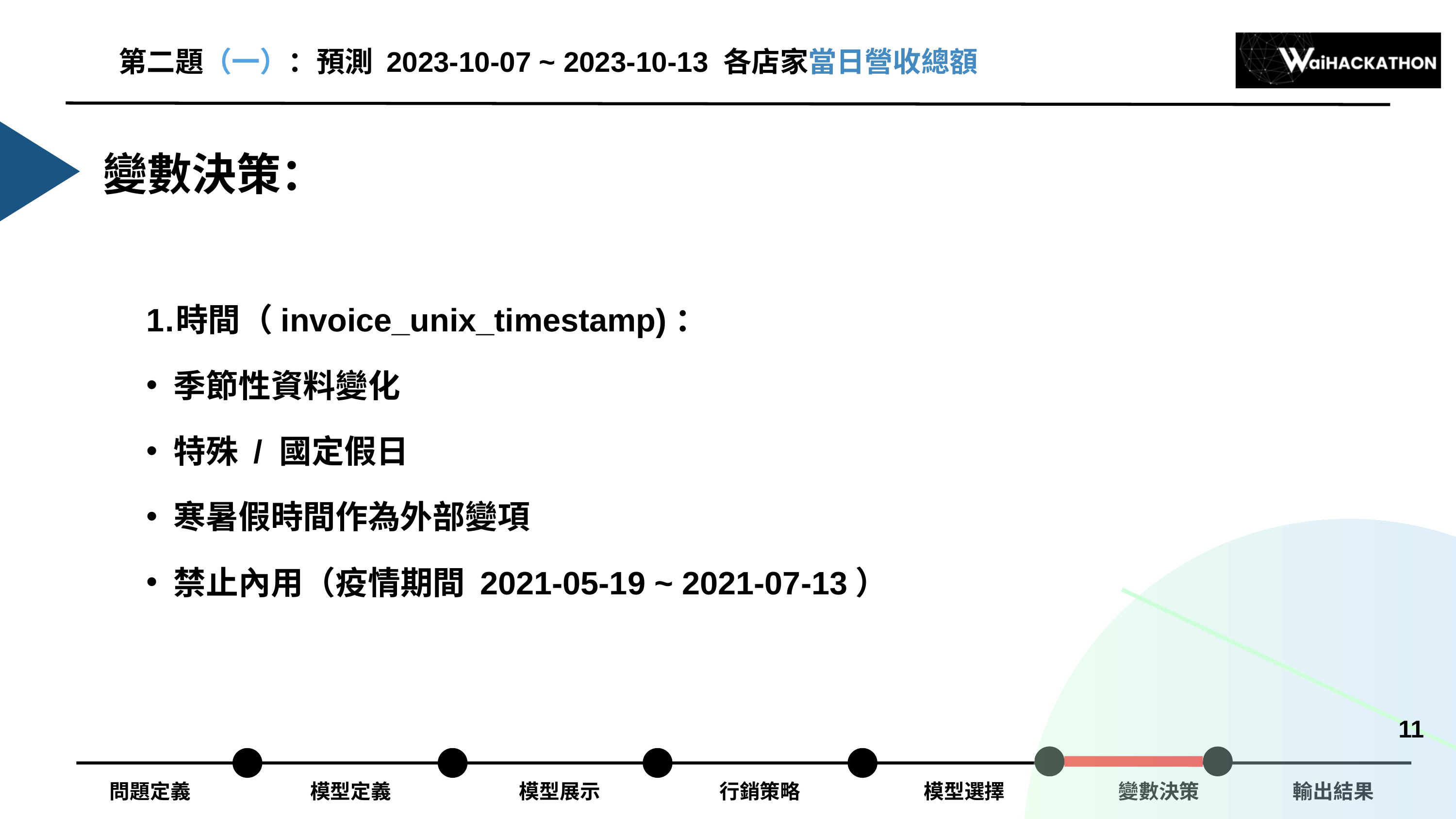

第二題（一）：預測 2023-10-07 ~ 2023-10-13 各店家當日營收總額

變數決策：
時間（invoice_unix_timestamp)：
季節性資料變化
特殊 / 國定假日
寒暑假時間作為外部變項
禁止內用（疫情期間 2021-05-19 ~ 2021-07-13）

11

問題定義
模型定義
模型展示
行銷策略
模型選擇
變數決策
輸出結果